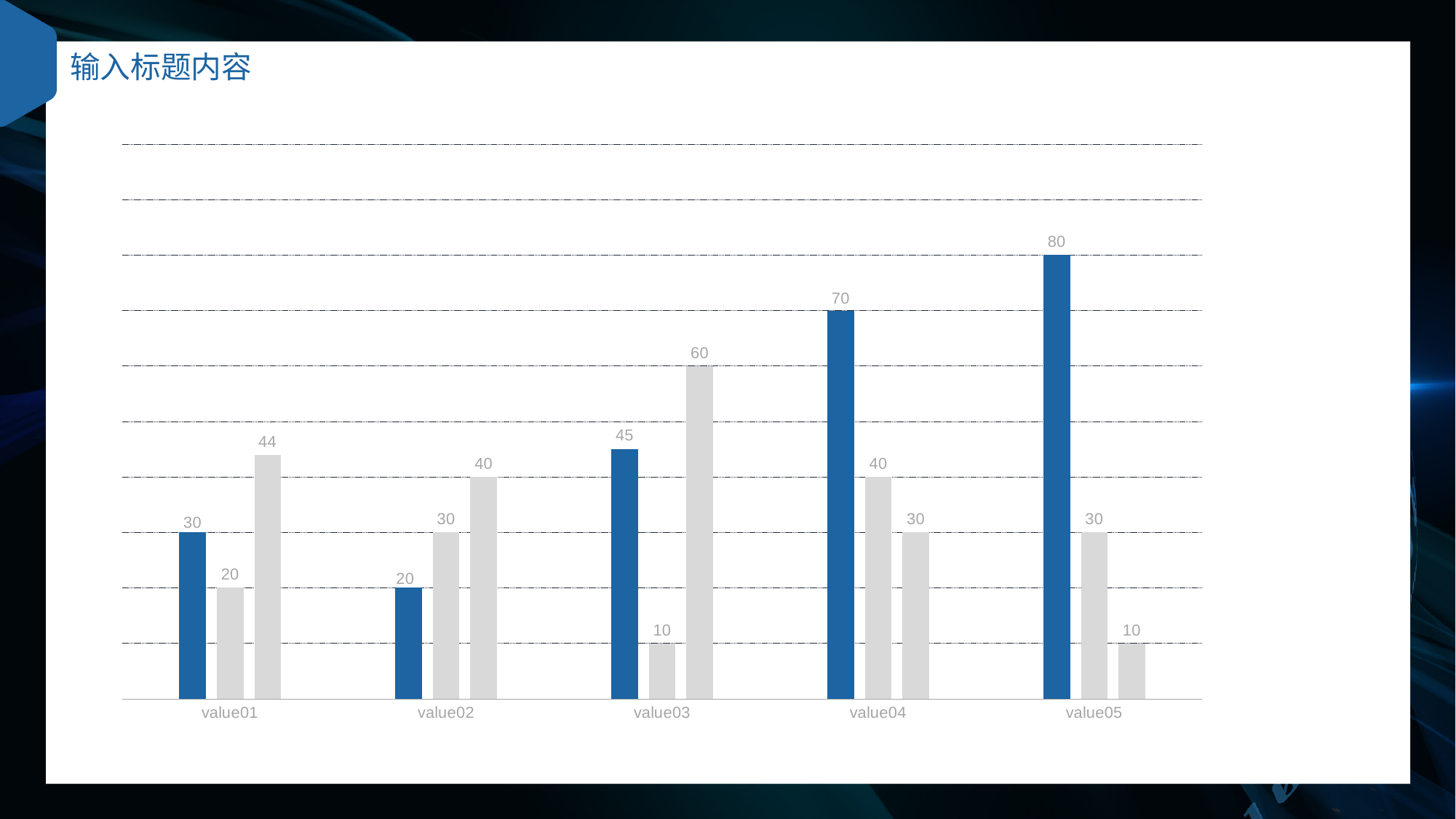

输入标题内容

### Chart

| Category | 계열 1 | 계열 2 | 계열 3 |
|---|---|---|---|
| value01 | 30.0 | 20.0 | 44.0 |
| value02 | 20.0 | 30.0 | 40.0 |
| value03 | 45.0 | 10.0 | 60.0 |
| value04 | 70.0 | 40.0 | 30.0 |
| value05 | 80.0 | 30.0 | 10.0 |